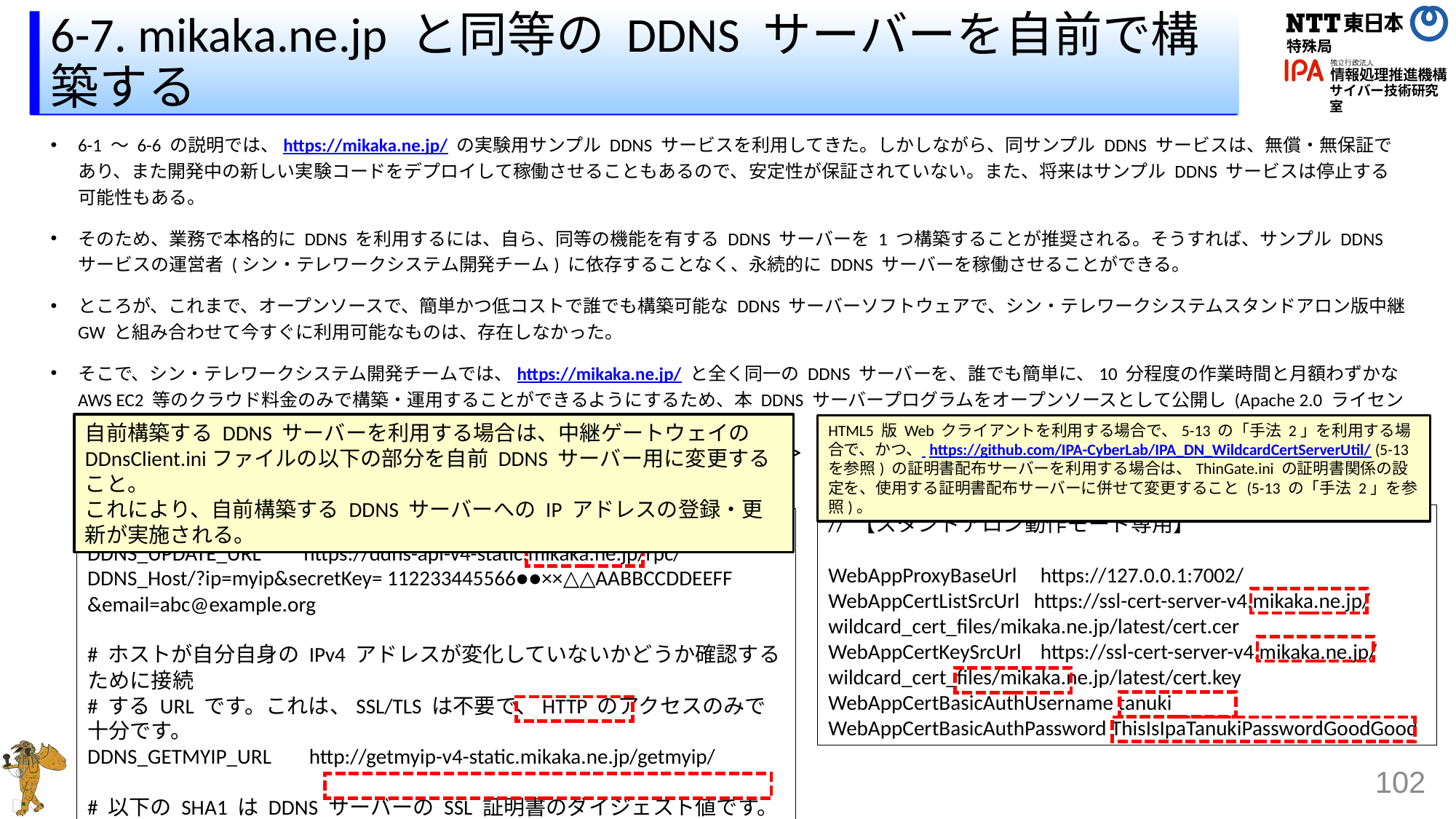

# 6-7. mikaka.ne.jp と同等の DDNS サーバーを自前で構築する
6-1 ～ 6-6 の説明では、https://mikaka.ne.jp/ の実験用サンプル DDNS サービスを利用してきた。しかしながら、同サンプル DDNS サービスは、無償・無保証であり、また開発中の新しい実験コードをデプロイして稼働させることもあるので、安定性が保証されていない。また、将来はサンプル DDNS サービスは停止する可能性もある。
そのため、業務で本格的に DDNS を利用するには、自ら、同等の機能を有する DDNS サーバーを 1 つ構築することが推奨される。そうすれば、サンプル DDNS サービスの運営者 (シン・テレワークシステム開発チーム) に依存することなく、永続的に DDNS サーバーを稼働させることができる。
ところが、これまで、オープンソースで、簡単かつ低コストで誰でも構築可能な DDNS サーバーソフトウェアで、シン・テレワークシステムスタンドアロン版中継 GW と組み合わせて今すぐに利用可能なものは、存在しなかった。
そこで、シン・テレワークシステム開発チームでは、https://mikaka.ne.jp/ と全く同一の DDNS サーバーを、誰でも簡単に、10 分程度の作業時間と月額わずかな AWS EC2 等のクラウド料金のみで構築・運用することができるようにするため、本 DDNS サーバープログラムをオープンソースとして公開し (Apache 2.0 ライセンス) 、導入のためのドキュメントも公開している。
<TODO: ここに後日自前 DDNS サーバー構築方法のドキュメントへのリンクを記載する>
自前構築する DDNS サーバーを利用する場合は、中継ゲートウェイの DDnsClient.iniファイルの以下の部分を自前 DDNS サーバー用に変更すること。
これにより、自前構築する DDNS サーバーへの IP アドレスの登録・更新が実施される。
HTML5 版 Web クライアントを利用する場合で、5-13 の「手法 2」を利用する場合で、かつ、 https://github.com/IPA-CyberLab/IPA_DN_WildcardCertServerUtil/ (5-13 を参照) の証明書配布サーバーを利用する場合は、ThinGate.ini の証明書関係の設定を、使用する証明書配布サーバーに併せて変更すること (5-13 の「手法 2」を参照)。
// 【スタンドアロン動作モード専用】

WebAppProxyBaseUrl     https://127.0.0.1:7002/
WebAppCertListSrcUrl   https://ssl-cert-server-v4.mikaka.ne.jp/wildcard_cert_files/mikaka.ne.jp/latest/cert.cer
WebAppCertKeySrcUrl    https://ssl-cert-server-v4.mikaka.ne.jp/wildcard_cert_files/mikaka.ne.jp/latest/cert.key
WebAppCertBasicAuthUsername tanuki
WebAppCertBasicAuthPassword ThisIsIpaTanukiPasswordGoodGood
# DDNS エントリを更新するために呼び出す URL を指定します。
DDNS_UPDATE_URL         https://ddns-api-v4-static.mikaka.ne.jp/rpc/DDNS_Host/?ip=myip&secretKey= 112233445566●●××△△AABBCCDDEEFF
&email=abc@example.org

# ホストが自分自身の IPv4 アドレスが変化していないかどうか確認するために接続
# する URL です。これは、SSL/TLS は不要で、HTTP のアクセスのみで十分です。
DDNS_GETMYIP_URL        http://getmyip-v4-static.mikaka.ne.jp/getmyip/

# 以下の SHA1 は DDNS サーバーの SSL 証明書のダイジェスト値です。
DDNS_SSL_DIGEST_SHA1    69D3C5EBB86180C29412F3AC5AC76C1CE72D626B

102